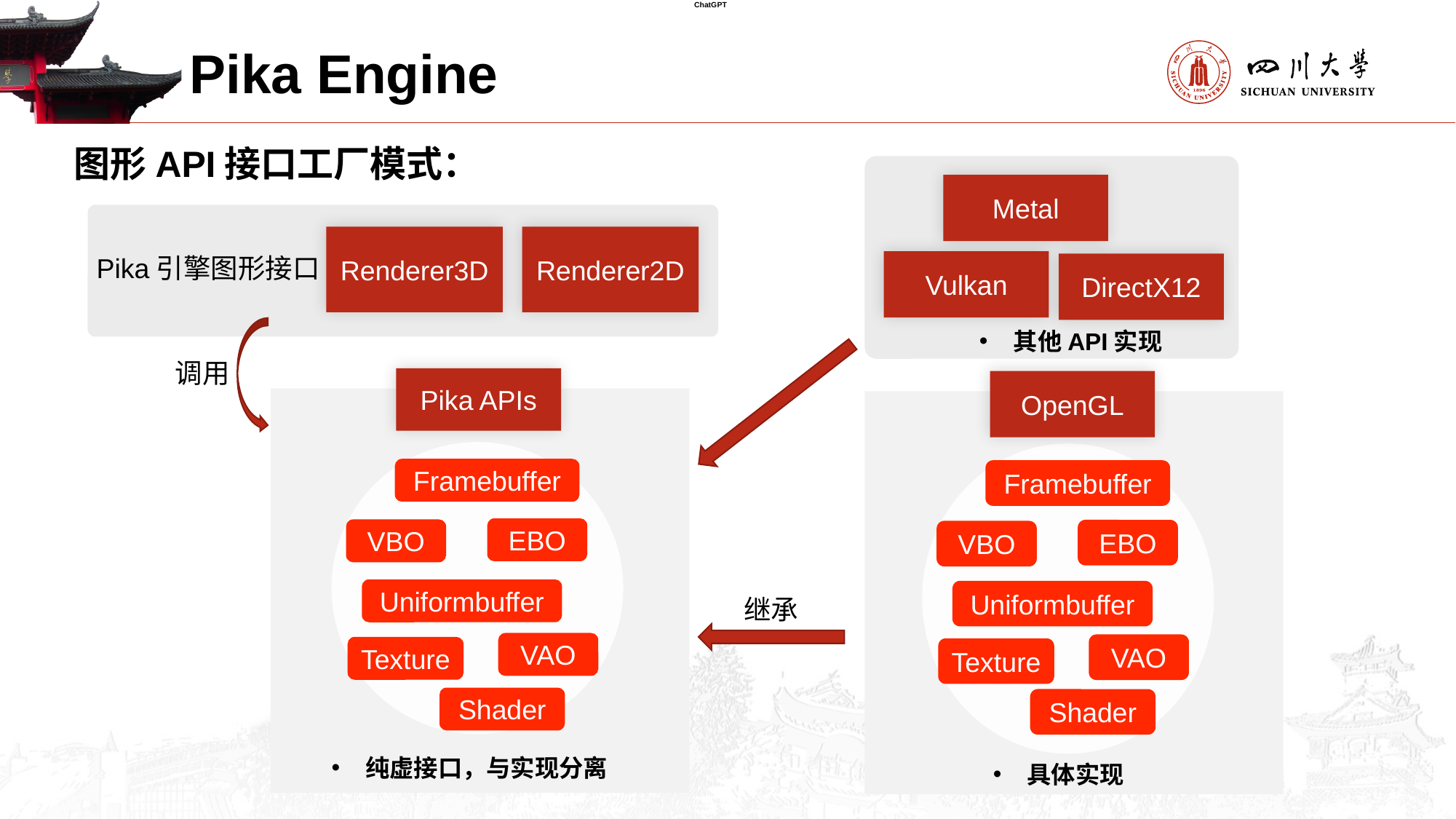

Metal

ChatGPT

Pika Engine

图形API接口工厂模式：

Metal

Renderer3D
Renderer2D
Pika引擎图形接口
Vulkan
DirectX12
其他API实现

调用
Pika APIs
OpenGL

Framebuffer
Framebuffer
EBO
VBO
EBO
VBO
Uniformbuffer
Uniformbuffer
继承

VAO
VAO
Texture
Texture
Shader
Shader
纯虚接口，与实现分离
具体实现